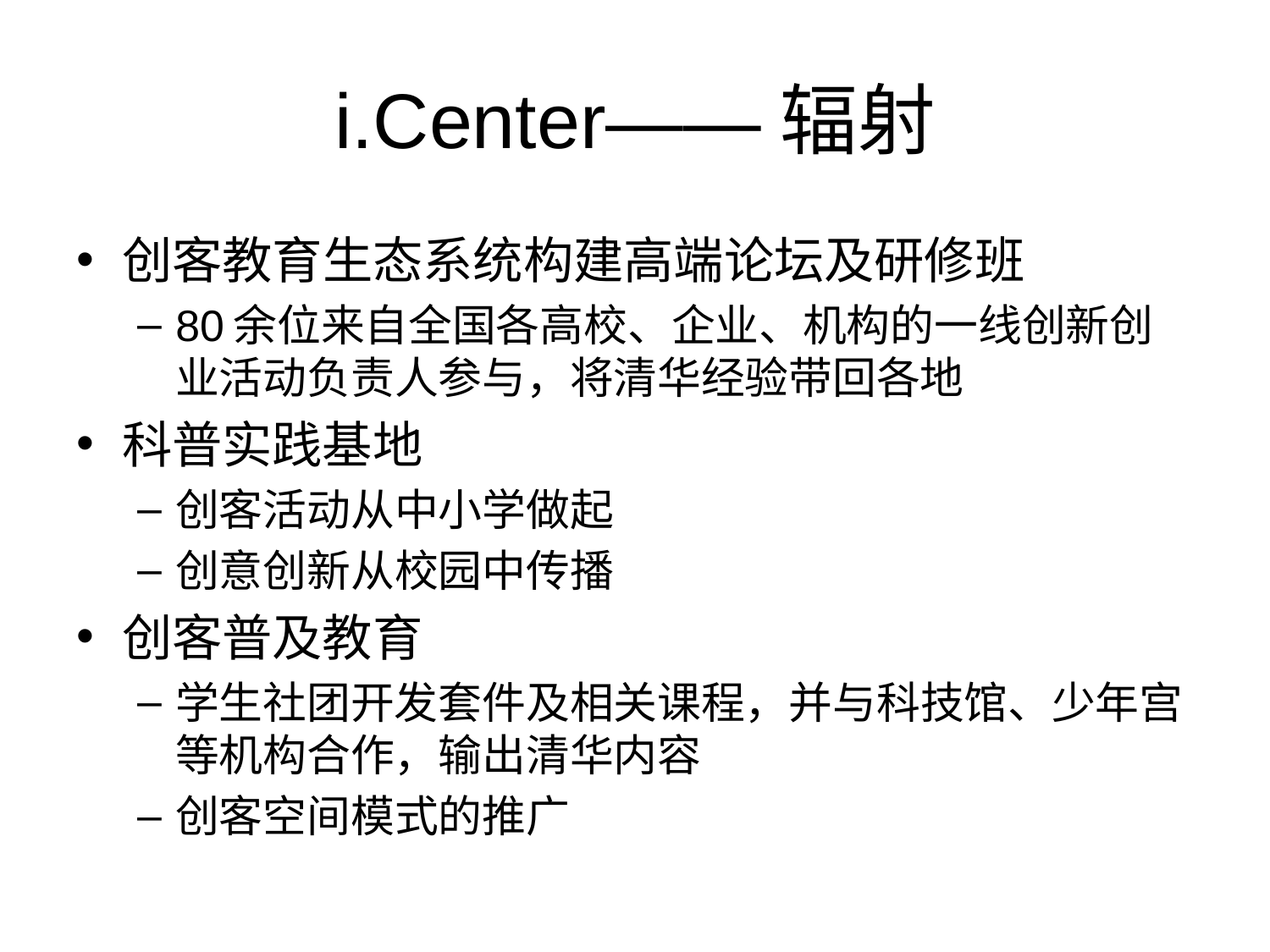

# i.Center——辐射
创客教育生态系统构建高端论坛及研修班
80余位来自全国各高校、企业、机构的一线创新创业活动负责人参与，将清华经验带回各地
科普实践基地
创客活动从中小学做起
创意创新从校园中传播
创客普及教育
学生社团开发套件及相关课程，并与科技馆、少年宫等机构合作，输出清华内容
创客空间模式的推广